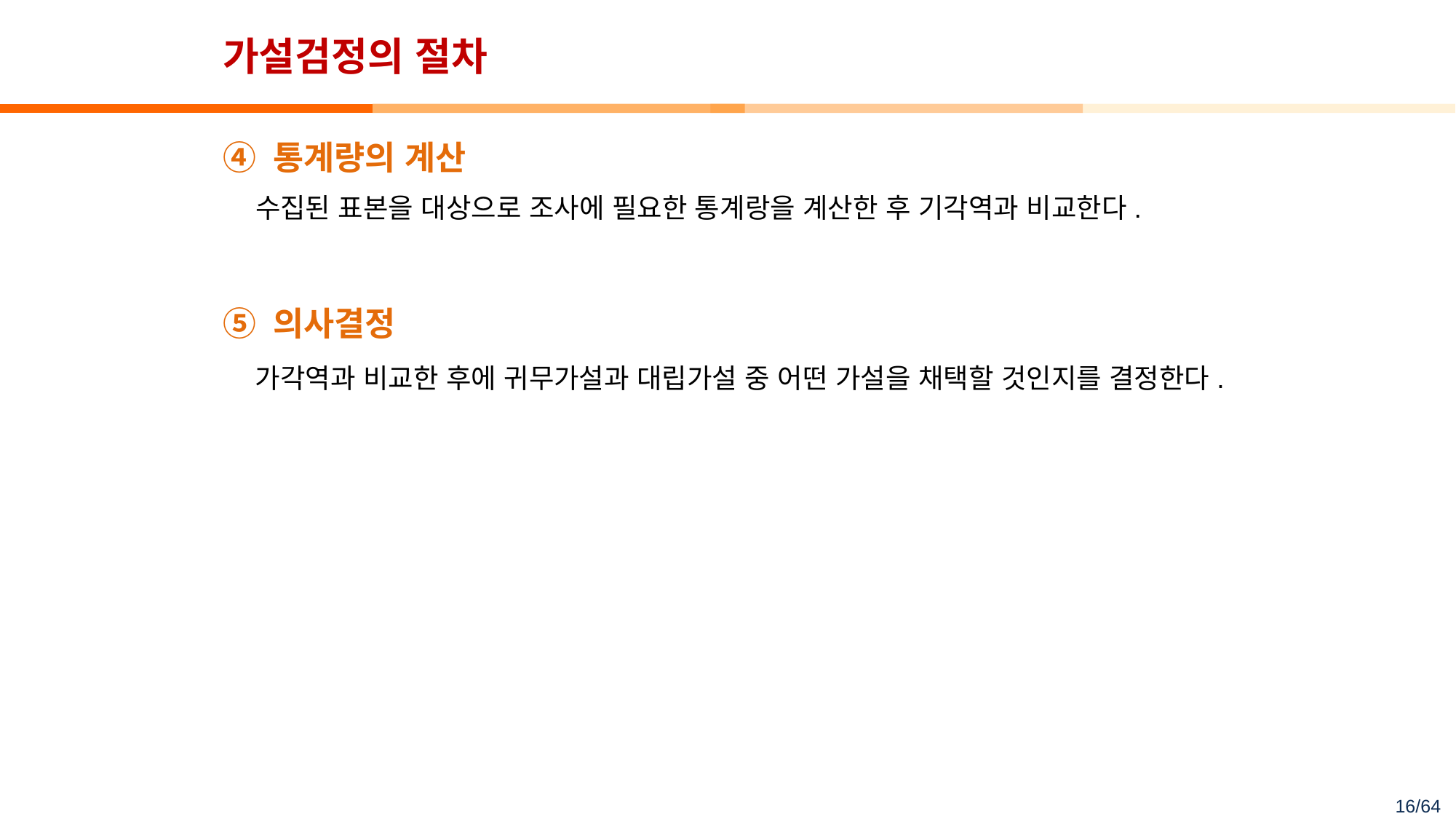

# 가설검정의 절차
④ 통계량의 계산
수집된 표본을 대상으로 조사에 필요한 통계랑을 계산한 후 기각역과 비교한다.
⑤ 의사결정
가각역과 비교한 후에 귀무가설과 대립가설 중 어떤 가설을 채택할 것인지를 결정한다.